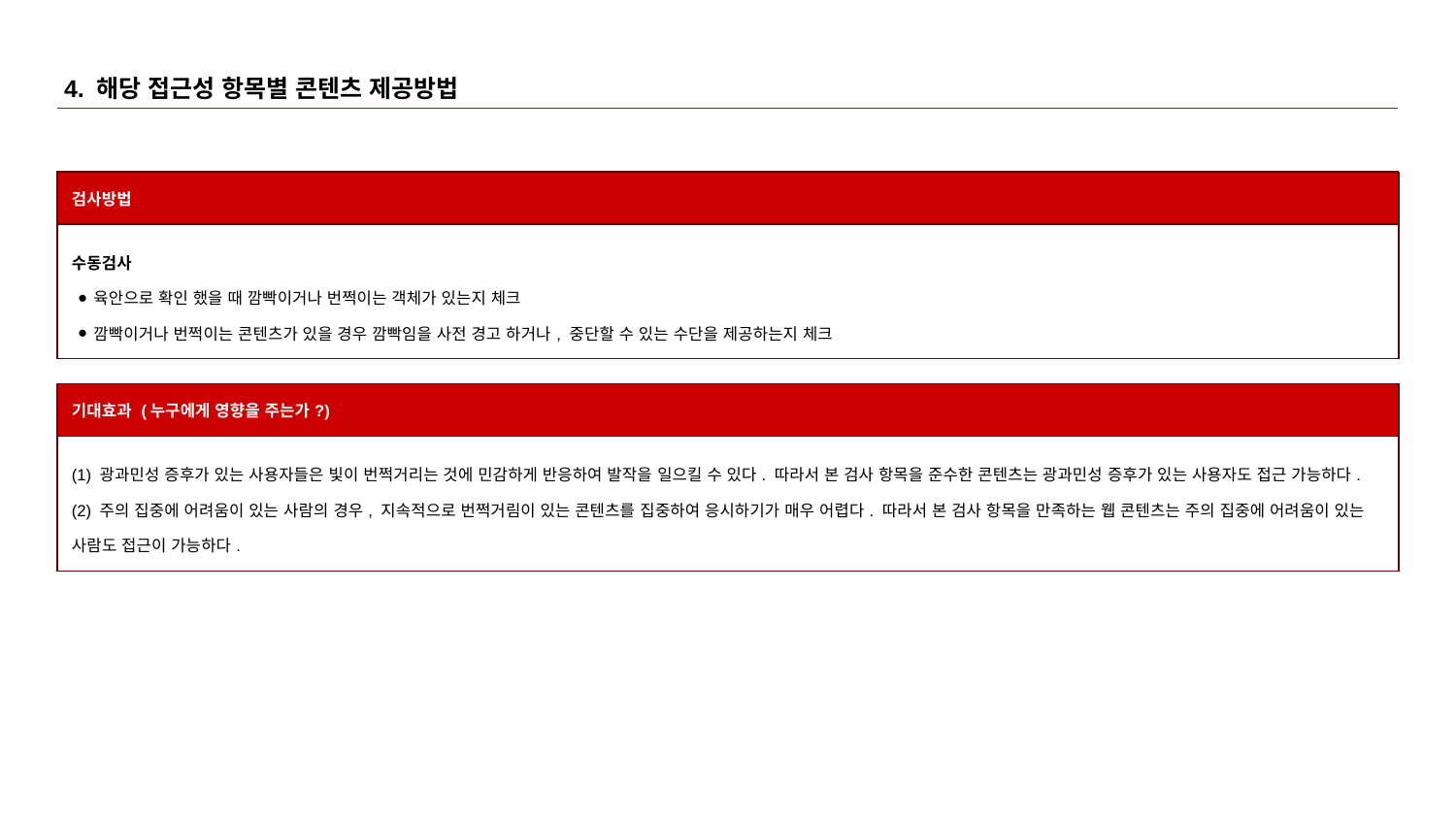

# 4. 해당 접근성 항목별 콘텐츠 제공방법
| 검사방법 |
| --- |
| 수동검사 육안으로 확인 했을 때 깜빡이거나 번쩍이는 객체가 있는지 체크 깜빡이거나 번쩍이는 콘텐츠가 있을 경우 깜빡임을 사전 경고 하거나, 중단할 수 있는 수단을 제공하는지 체크 |
| 기대효과 (누구에게 영향을 주는가?) |
| --- |
| (1) 광과민성 증후가 있는 사용자들은 빛이 번쩍거리는 것에 민감하게 반응하여 발작을 일으킬 수 있다. 따라서 본 검사 항목을 준수한 콘텐츠는 광과민성 증후가 있는 사용자도 접근 가능하다. (2) 주의 집중에 어려움이 있는 사람의 경우, 지속적으로 번쩍거림이 있는 콘텐츠를 집중하여 응시하기가 매우 어렵다. 따라서 본 검사 항목을 만족하는 웹 콘텐츠는 주의 집중에 어려움이 있는 사람도 접근이 가능하다. |